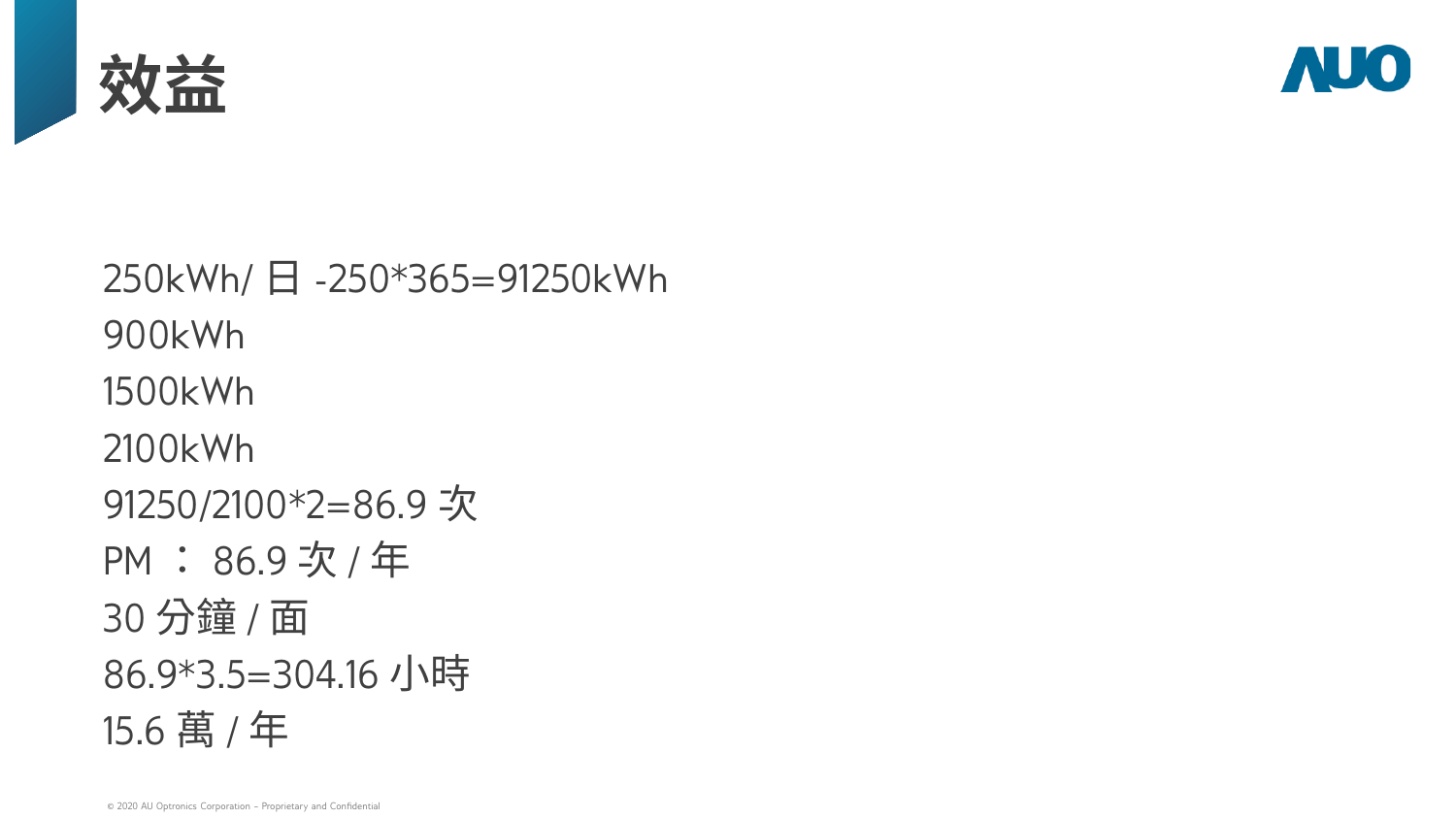

# 效益
250kWh/日-250*365=91250kWh
900kWh
1500kWh
2100kWh
91250/2100*2=86.9次
PM：86.9次/年
30分鐘/面
86.9*3.5=304.16小時
15.6萬/年